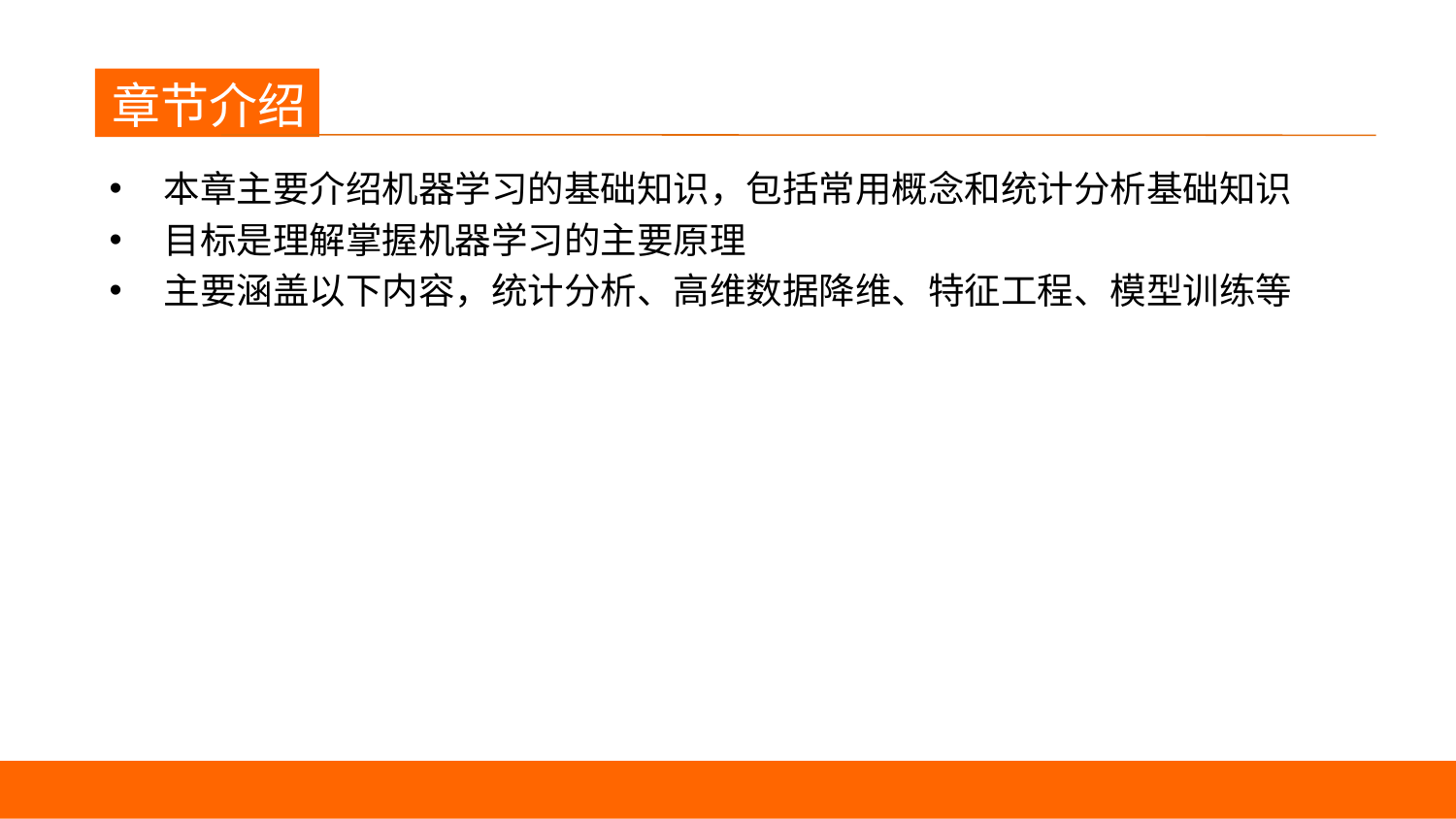

章节介绍
本章主要介绍机器学习的基础知识，包括常用概念和统计分析基础知识
目标是理解掌握机器学习的主要原理
主要涵盖以下内容，统计分析、高维数据降维、特征工程、模型训练等